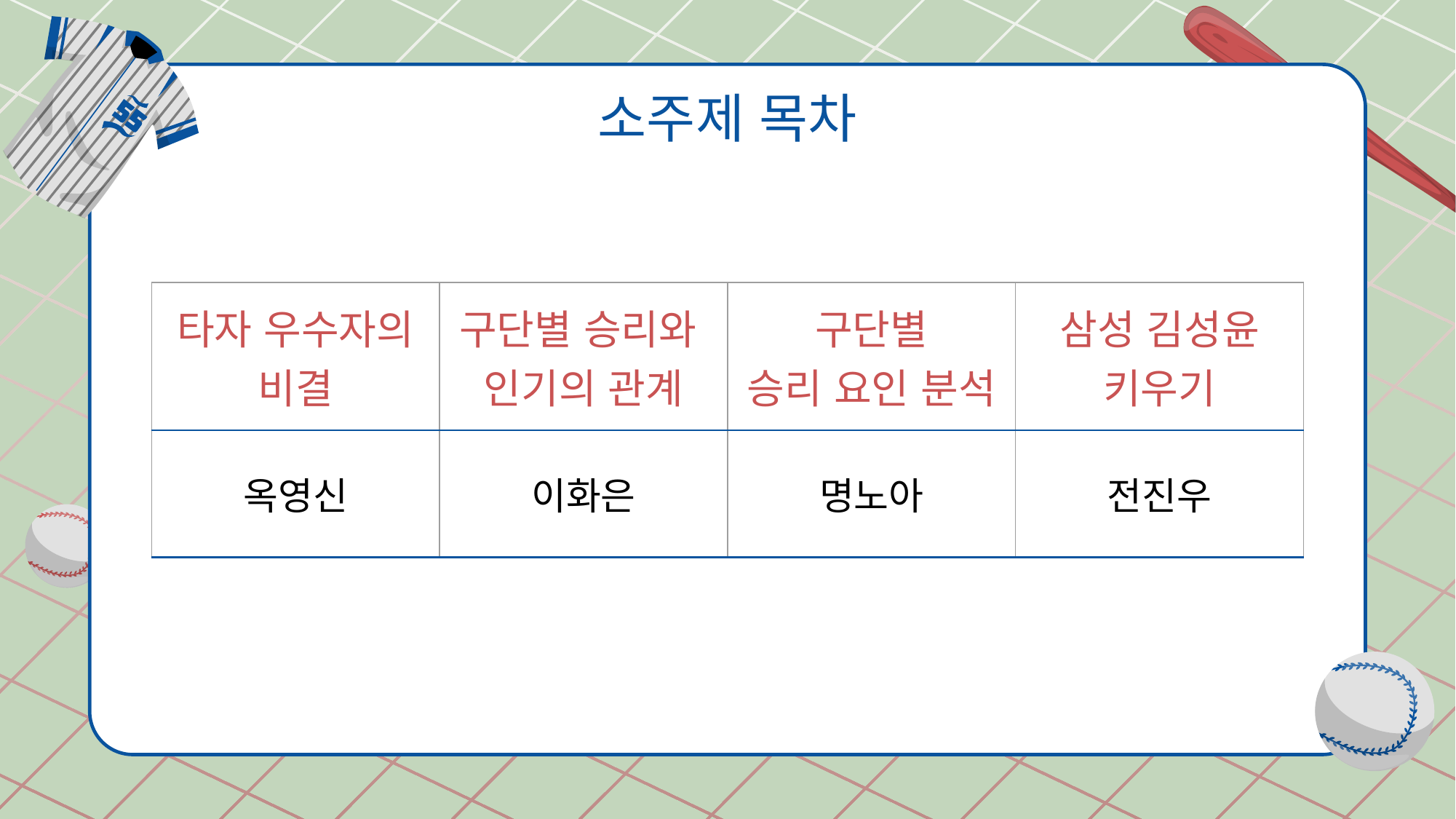

# 소주제 목차
| 타자 우수자의 비결 | 구단별 승리와 인기의 관계 | 구단별 승리 요인 분석 | 삼성 김성윤 키우기 |
| --- | --- | --- | --- |
| 옥영신 | 이화은 | 명노아 | 전진우 |